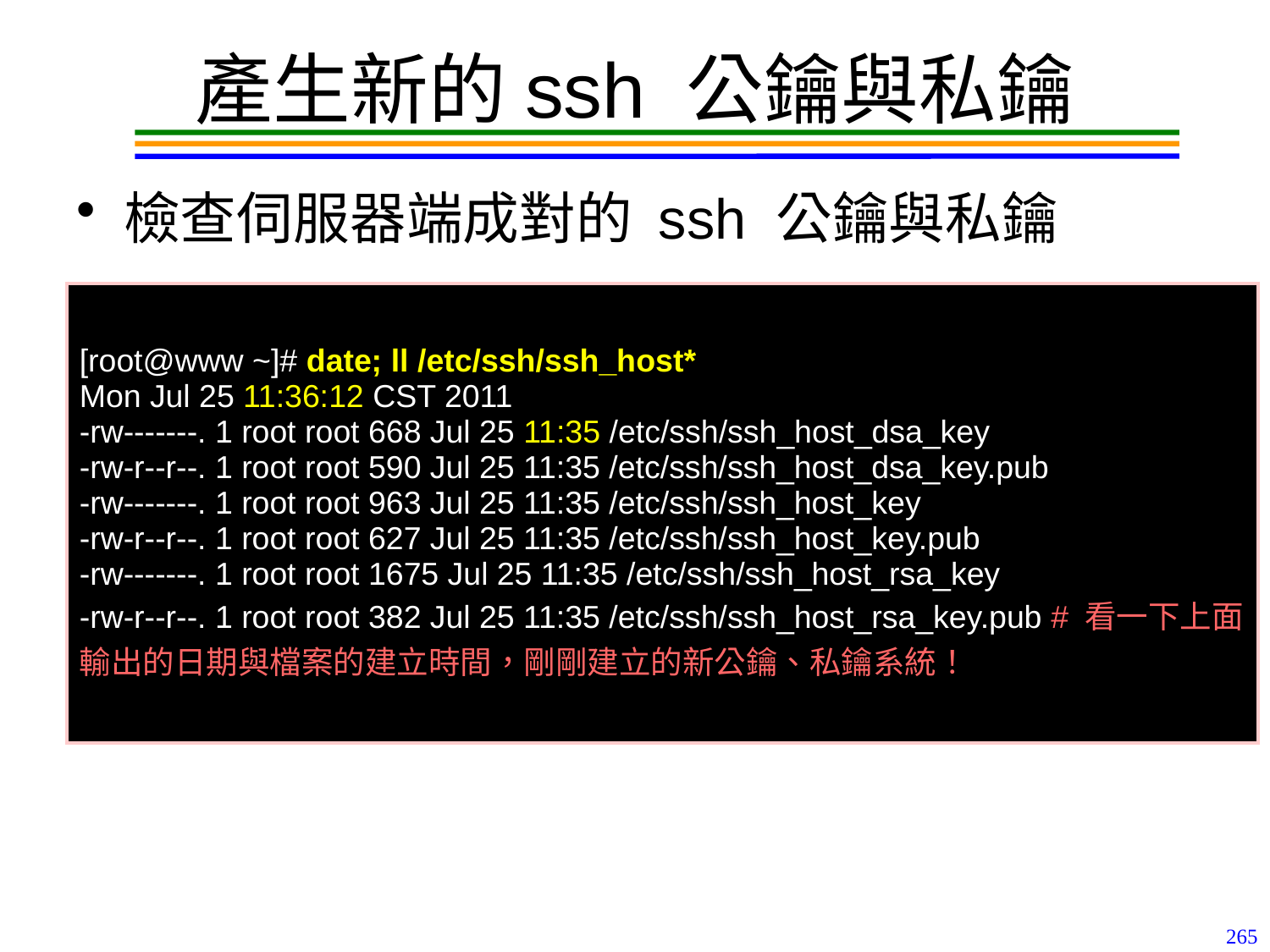

# 產生新的ssh 公鑰與私鑰
檢查伺服器端成對的 ssh 公鑰與私鑰
| [root@www ~]# date; ll /etc/ssh/ssh\_host\* Mon Jul 25 11:36:12 CST 2011 -rw-------. 1 root root 668 Jul 25 11:35 /etc/ssh/ssh\_host\_dsa\_key -rw-r--r--. 1 root root 590 Jul 25 11:35 /etc/ssh/ssh\_host\_dsa\_key.pub -rw-------. 1 root root 963 Jul 25 11:35 /etc/ssh/ssh\_host\_key -rw-r--r--. 1 root root 627 Jul 25 11:35 /etc/ssh/ssh\_host\_key.pub -rw-------. 1 root root 1675 Jul 25 11:35 /etc/ssh/ssh\_host\_rsa\_key -rw-r--r--. 1 root root 382 Jul 25 11:35 /etc/ssh/ssh\_host\_rsa\_key.pub # 看一下上面輸出的日期與檔案的建立時間，剛剛建立的新公鑰、私鑰系統！ |
| --- |

265